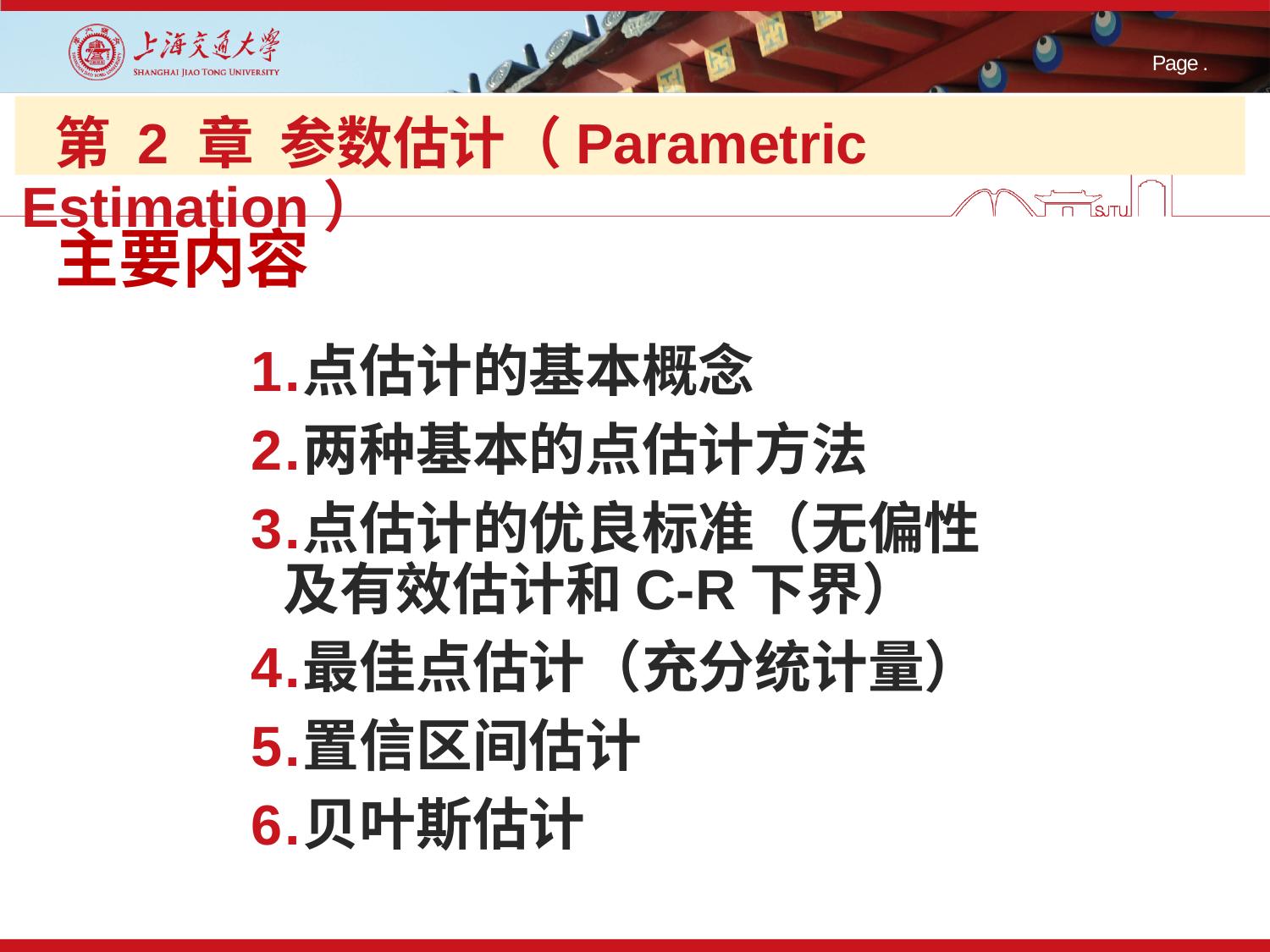

第 2 章  参数估计（Parametric Estimation）
# 主要内容

点估计的基本概念
两种基本的点估计方法
点估计的优良标准（无偏性及有效估计和C-R下界）
最佳点估计（充分统计量）
置信区间估计
贝叶斯估计